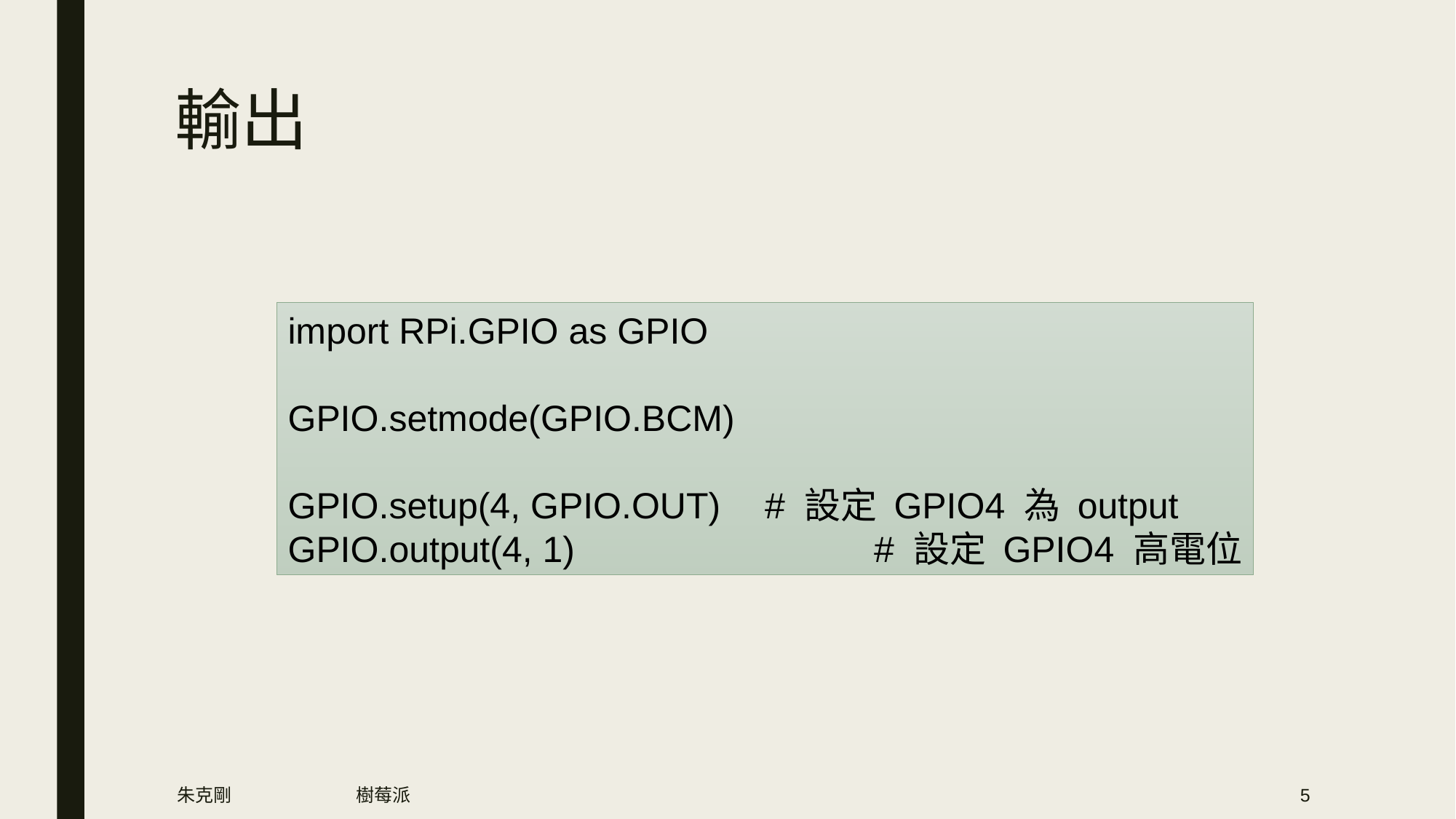

# 輸出
import RPi.GPIO as GPIO

GPIO.setmode(GPIO.BCM)

GPIO.setup(4, GPIO.OUT)	    # 設定 GPIO4 為 output
GPIO.output(4, 1)			    # 設定 GPIO4 高電位
朱克剛
樹莓派
5